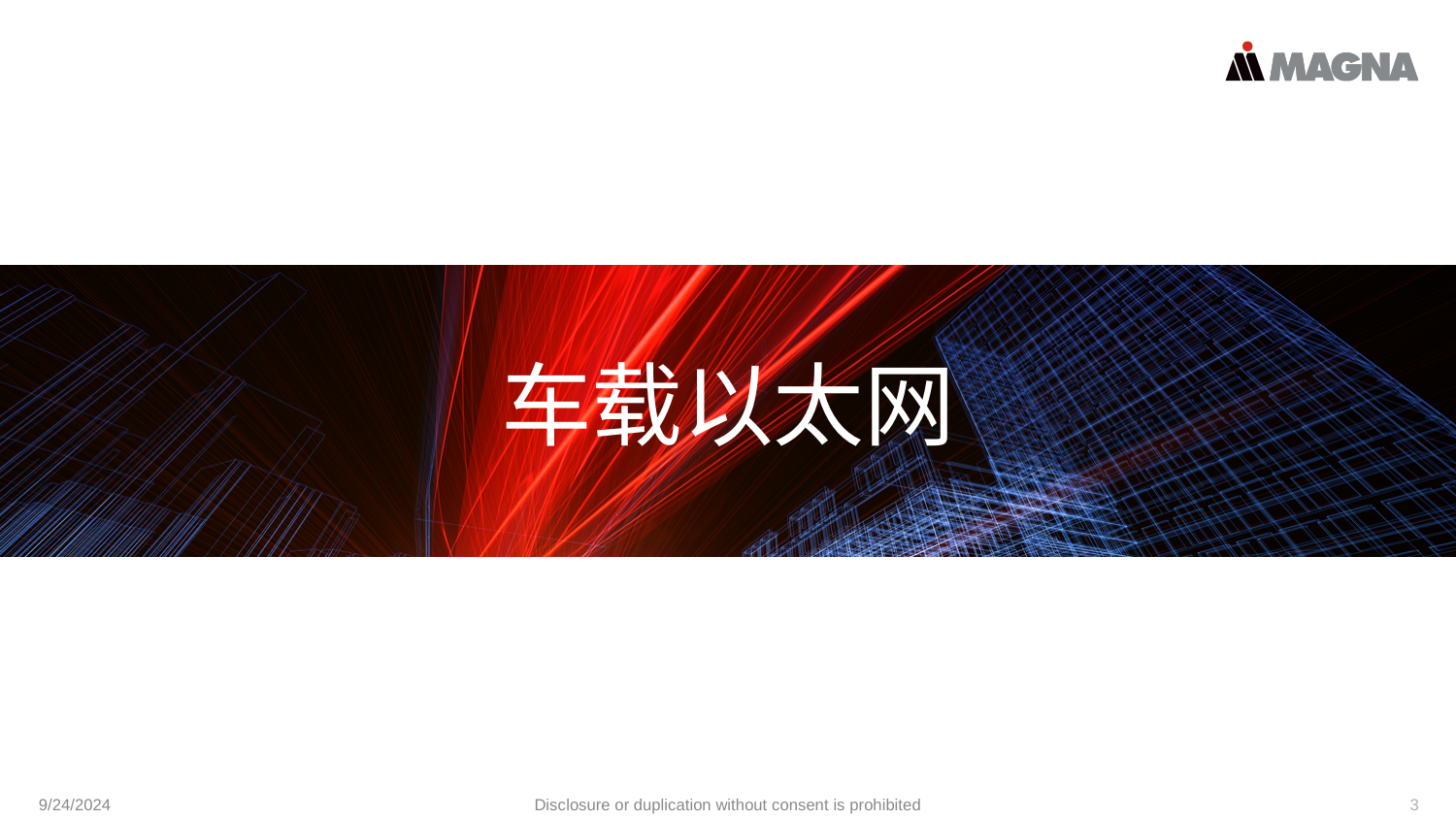

# 车载以太网
9/24/2024
Disclosure or duplication without consent is prohibited
3